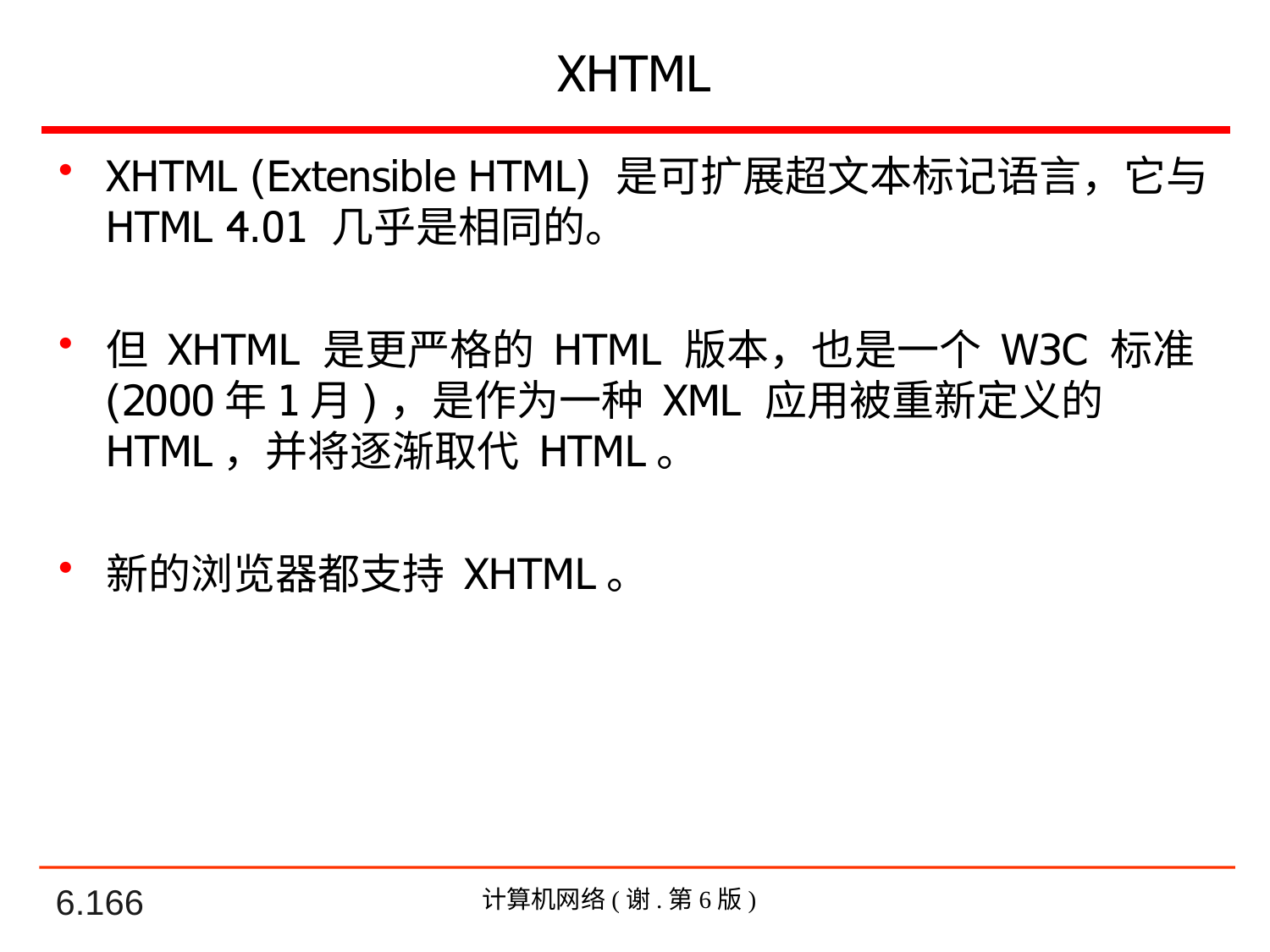

# XHTML
XHTML (Extensible HTML) 是可扩展超文本标记语言，它与 HTML 4.01 几乎是相同的。

但 XHTML 是更严格的 HTML 版本，也是一个 W3C 标准(2000年1月)，是作为一种 XML 应用被重新定义的 HTML，并将逐渐取代 HTML。

新的浏览器都支持 XHTML。